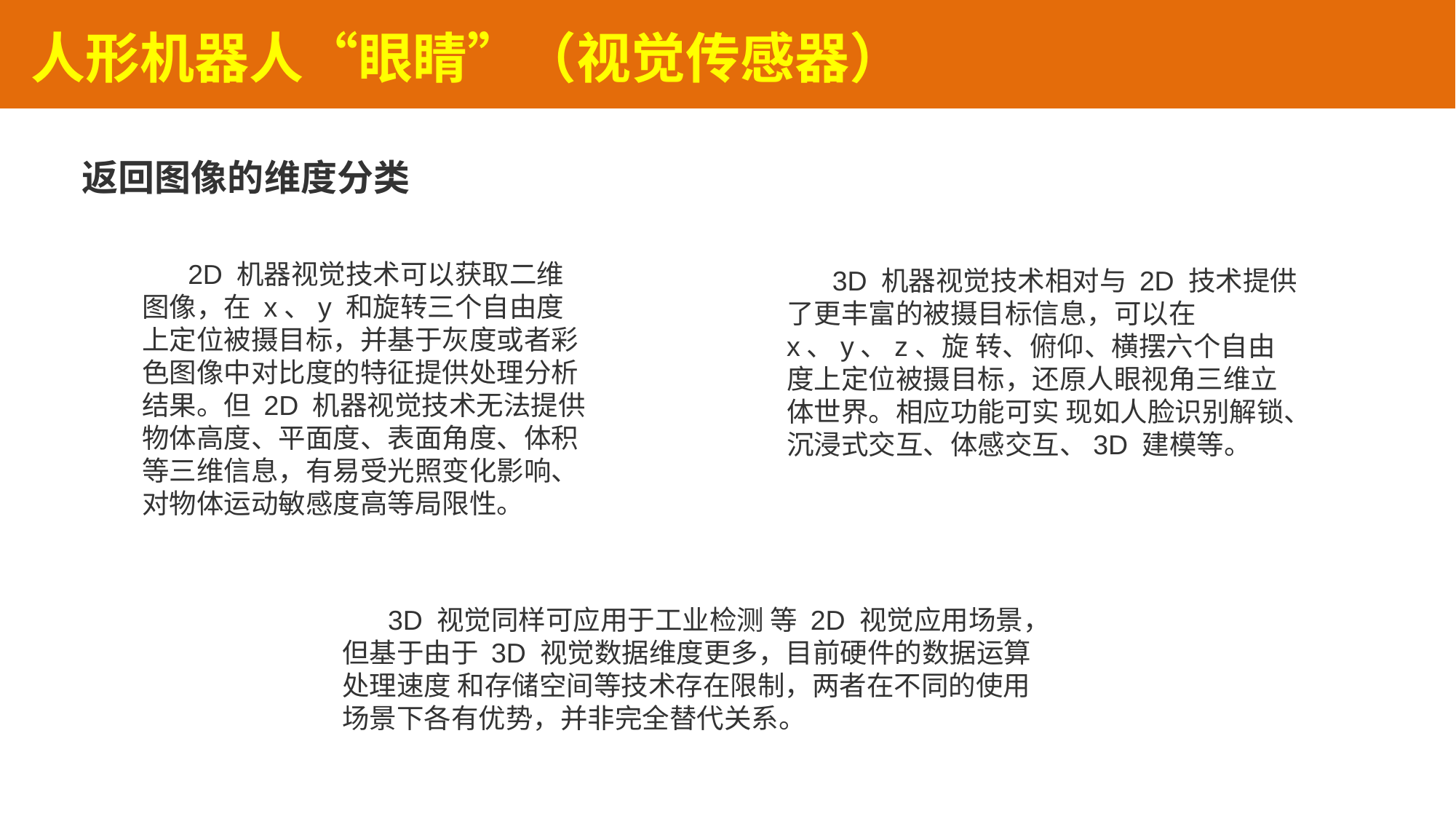

人形机器人“眼睛”（视觉传感器）
返回图像的维度分类
      2D 机器视觉技术可以获取二维图像，在 x、y 和旋转三个自由度上定位被摄目标，并基于灰度或者彩色图像中对比度的特征提供处理分析结果。但 2D 机器视觉技术无法提供物体高度、平面度、表面角度、体积等三维信息，有易受光照变化影响、对物体运动敏感度高等局限性。
      3D 机器视觉技术相对与 2D 技术提供了更丰富的被摄目标信息，可以在 x、y、z、旋 转、俯仰、横摆六个自由度上定位被摄目标，还原人眼视角三维立体世界。相应功能可实 现如人脸识别解锁、沉浸式交互、体感交互、3D 建模等。
      3D 视觉同样可应用于工业检测 等 2D 视觉应用场景，但基于由于 3D 视觉数据维度更多，目前硬件的数据运算处理速度 和存储空间等技术存在限制，两者在不同的使用场景下各有优势，并非完全替代关系。